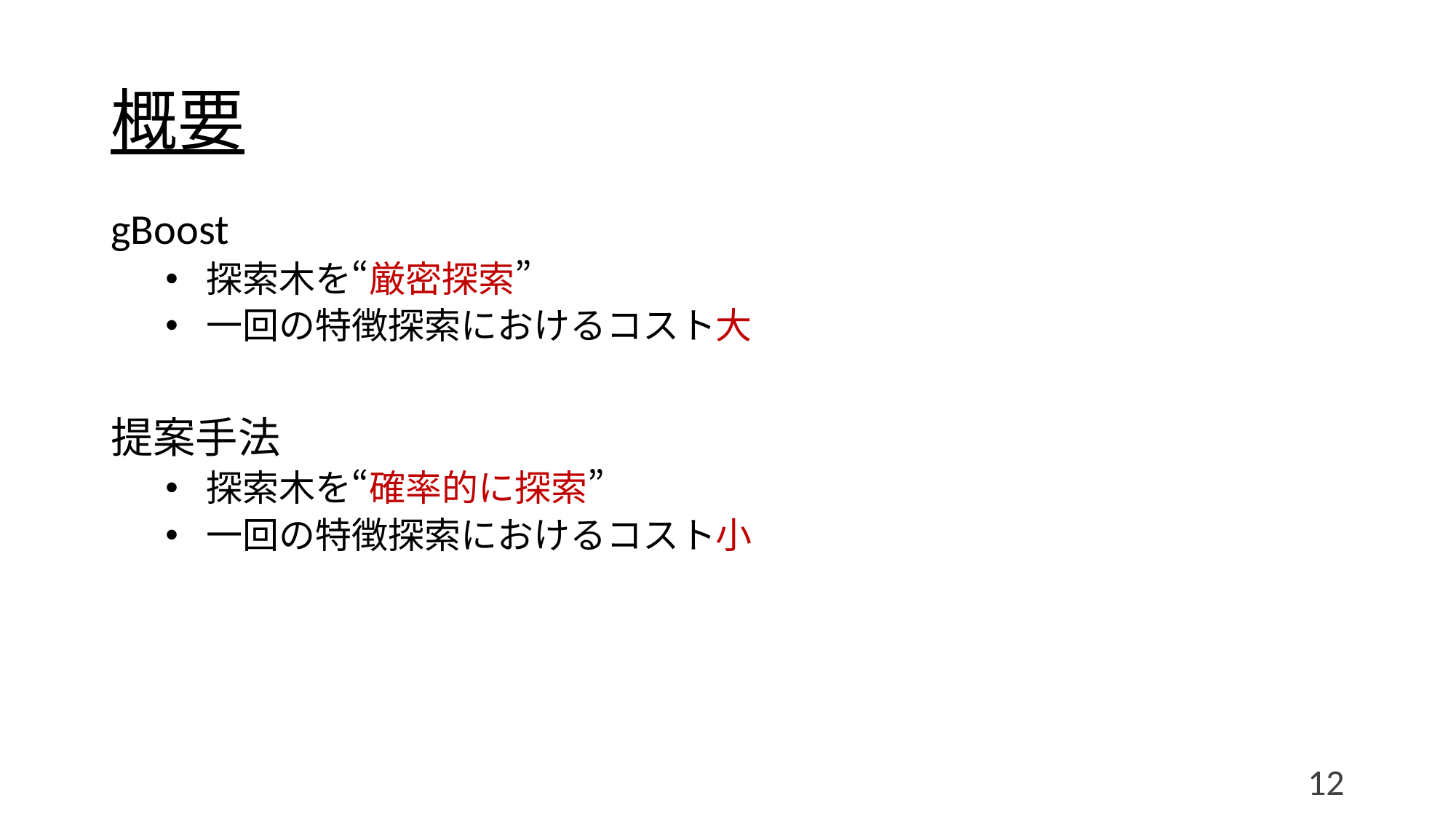

# 概要
gBoost
探索木を“厳密探索”
一回の特徴探索におけるコスト大

提案手法
探索木を“確率的に探索”
一回の特徴探索におけるコスト小

12